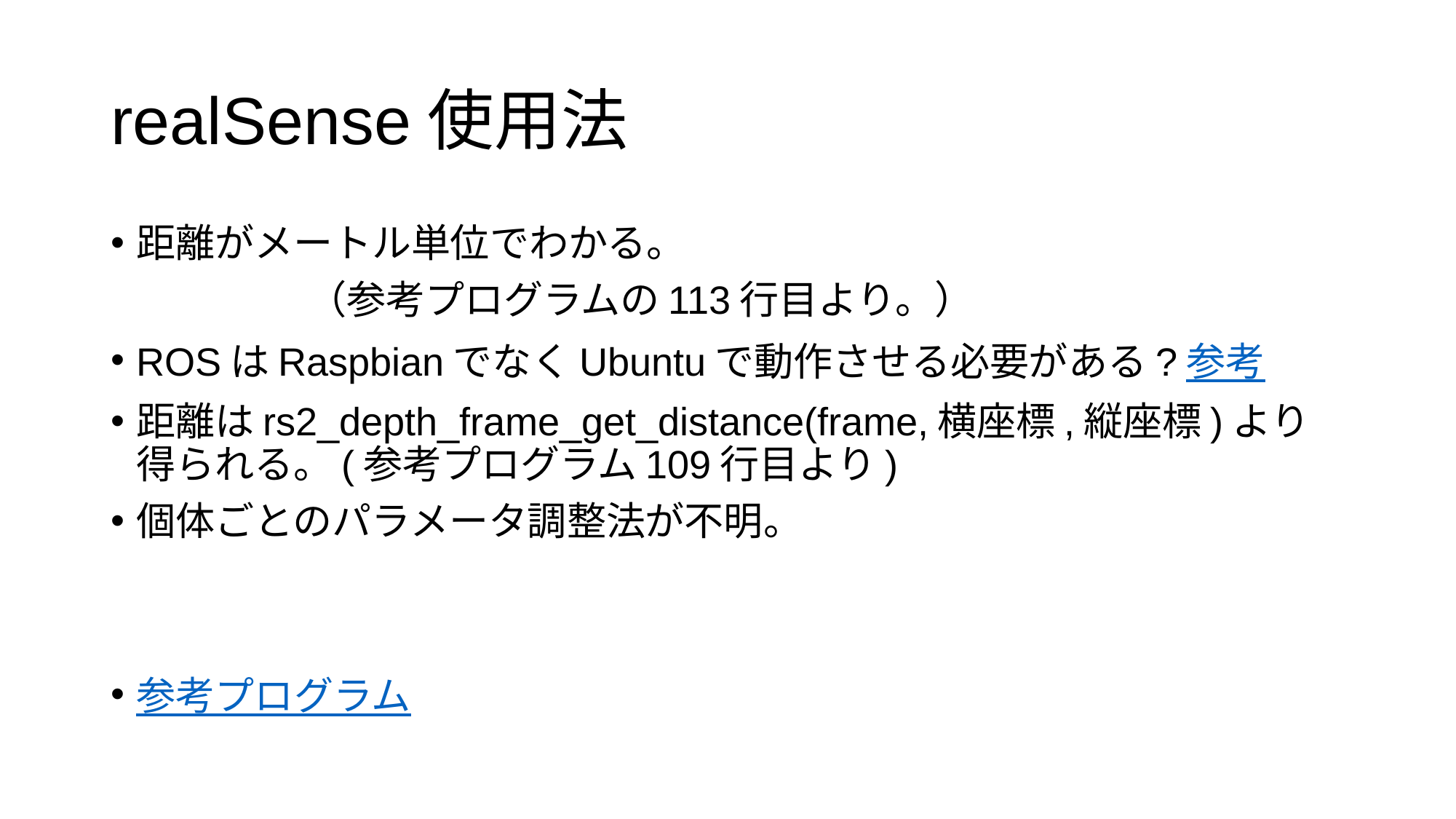

# realSense使用法
距離がメートル単位でわかる。
　　　　　（参考プログラムの113行目より。）
ROSはRaspbianでなくUbuntuで動作させる必要がある?参考
距離はrs2_depth_frame_get_distance(frame,横座標,縦座標)より得られる。(参考プログラム109行目より)
個体ごとのパラメータ調整法が不明。

参考プログラム